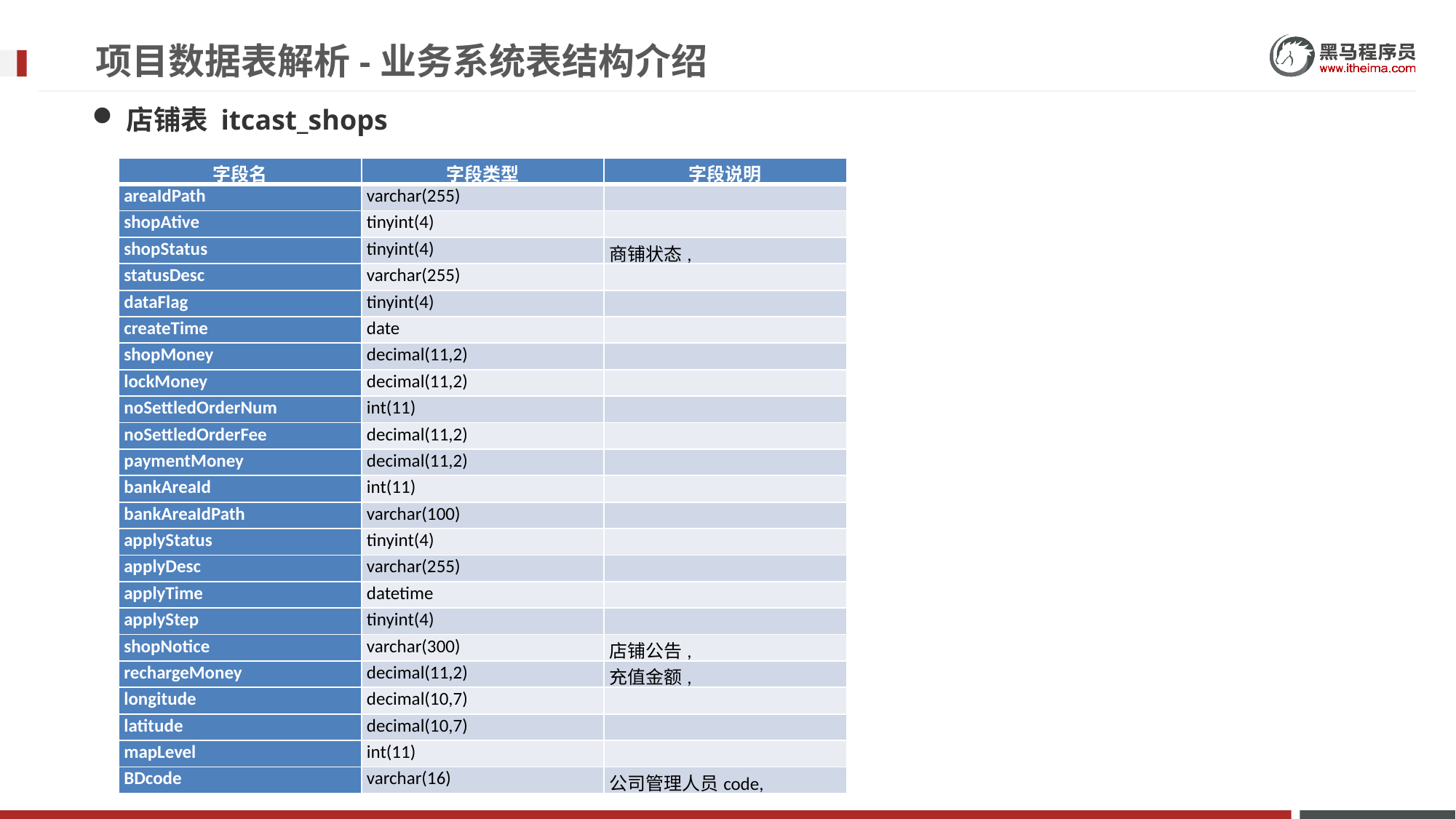

# 项目数据表解析-业务系统表结构介绍
店铺表 itcast_shops

| 字段名 | 字段类型 | 字段说明 |
| --- | --- | --- |
| areaIdPath | varchar(255) |  |
| shopAtive | tinyint(4) |  |
| shopStatus | tinyint(4) | 商铺状态, |
| statusDesc | varchar(255) |  |
| dataFlag | tinyint(4) |  |
| createTime | date |  |
| shopMoney | decimal(11,2) |  |
| lockMoney | decimal(11,2) |  |
| noSettledOrderNum | int(11) |  |
| noSettledOrderFee | decimal(11,2) |  |
| paymentMoney | decimal(11,2) |  |
| bankAreaId | int(11) |  |
| bankAreaIdPath | varchar(100) |  |
| applyStatus | tinyint(4) |  |
| applyDesc | varchar(255) |  |
| applyTime | datetime |  |
| applyStep | tinyint(4) |  |
| shopNotice | varchar(300) | 店铺公告, |
| rechargeMoney | decimal(11,2) | 充值金额, |
| longitude | decimal(10,7) |  |
| latitude | decimal(10,7) |  |
| mapLevel | int(11) |  |
| BDcode | varchar(16) | 公司管理人员code, |